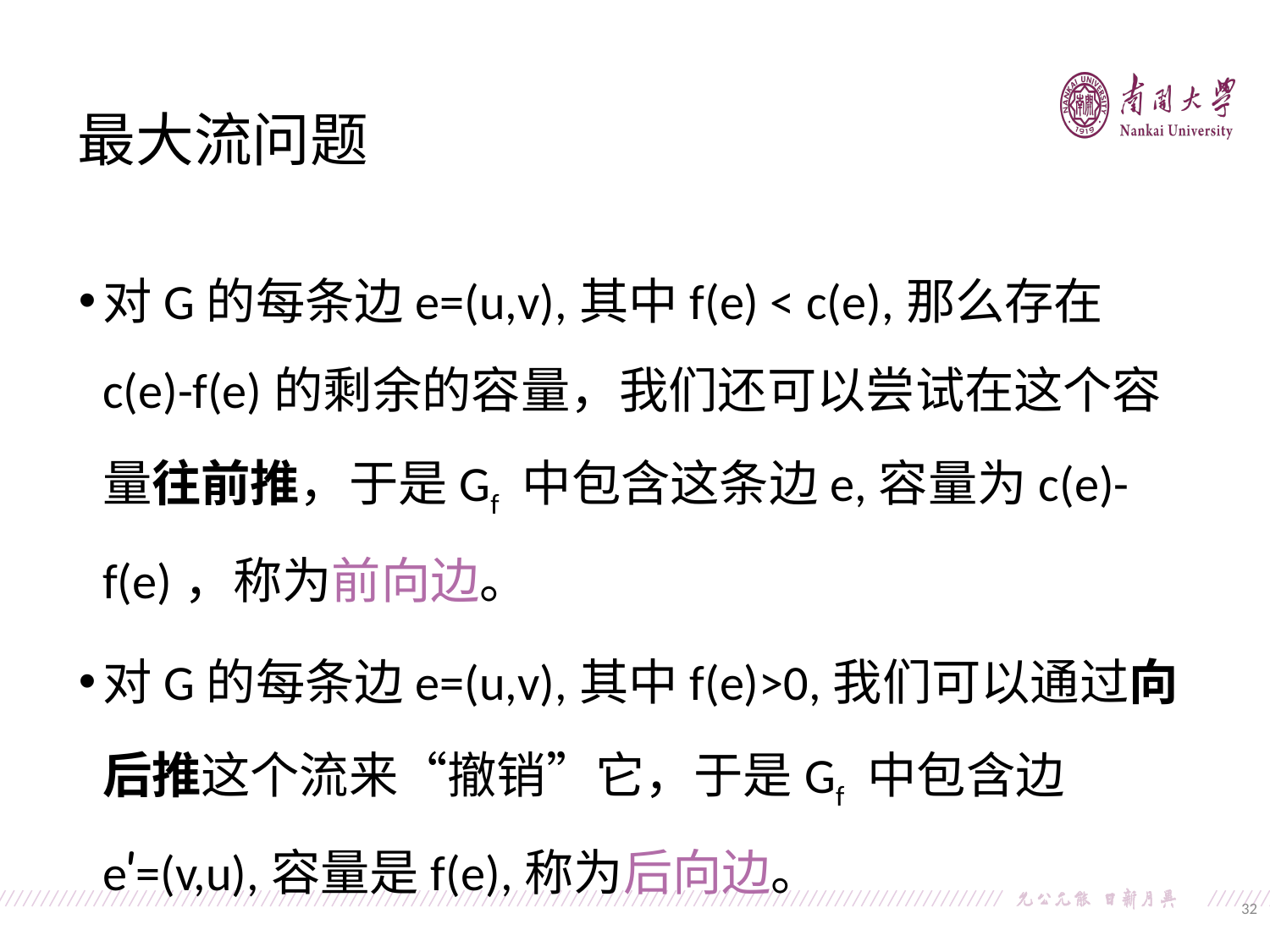

最大流问题
对G的每条边e=(u,v),其中f(e) < c(e),那么存在c(e)-f(e)的剩余的容量，我们还可以尝试在这个容量往前推，于是Gf 中包含这条边e,容量为c(e)-f(e)，称为前向边。
对G的每条边e=(u,v),其中f(e)>0,我们可以通过向后推这个流来“撤销”它，于是Gf 中包含边e’=(v,u),容量是f(e),称为后向边。
32